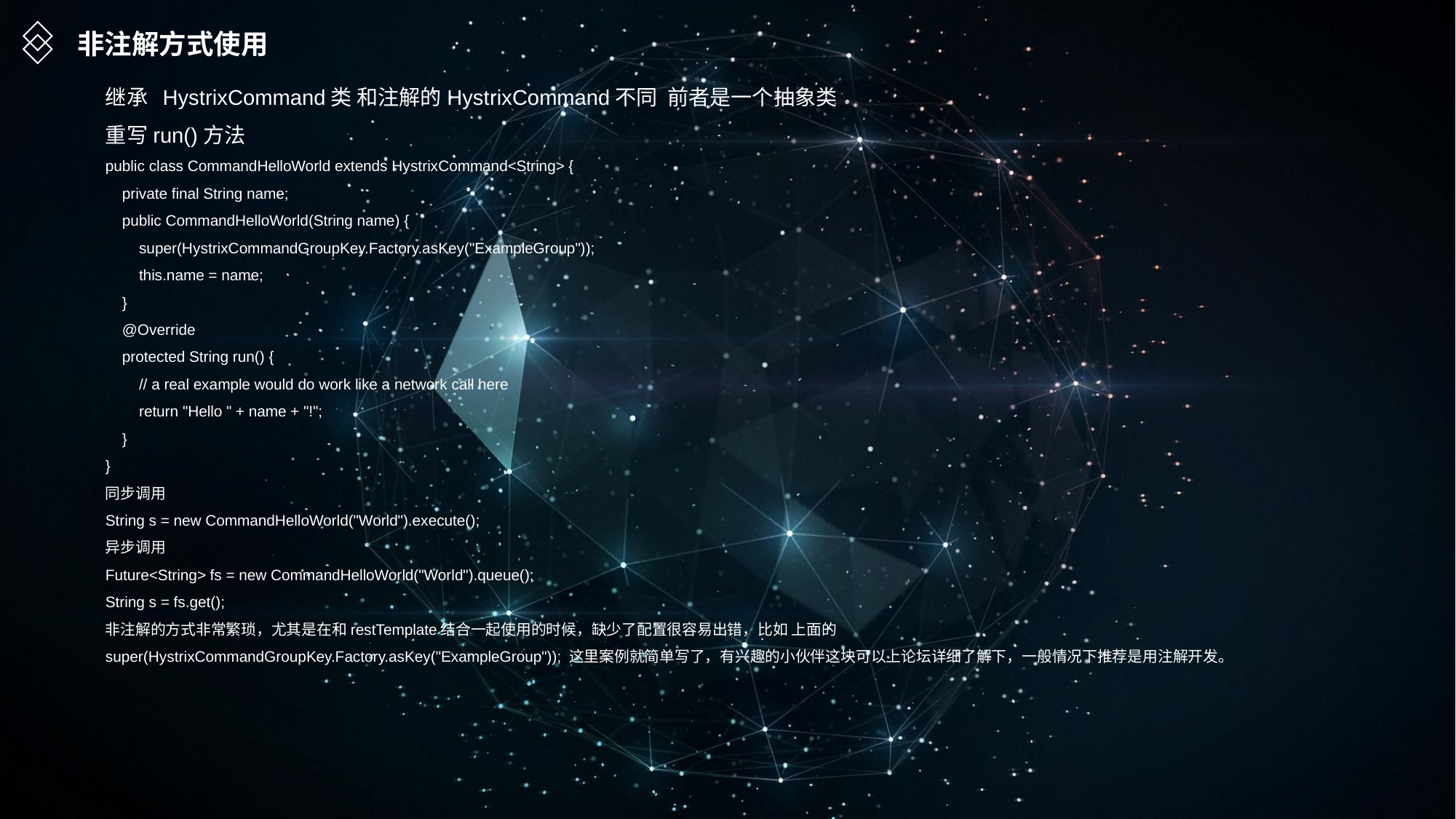

非注解方式使用
继承  HystrixCommand类 和注解的HystrixCommand不同  前者是一个抽象类
重写run()方法
public class CommandHelloWorld extends HystrixCommand<String> {
    private final String name;
    public CommandHelloWorld(String name) {
        super(HystrixCommandGroupKey.Factory.asKey("ExampleGroup"));
        this.name = name;
    }
    @Override
    protected String run() {
        // a real example would do work like a network call here
        return "Hello " + name + "!";
    }
}
同步调用
String s = new CommandHelloWorld("World").execute();
异步调用
Future<String> fs = new CommandHelloWorld("World").queue();
String s = fs.get();
非注解的方式非常繁琐，尤其是在和restTemplate结合一起使用的时候，缺少了配置很容易出错，比如 上面的super(HystrixCommandGroupKey.Factory.asKey("ExampleGroup")); 这里案例就简单写了，有兴趣的小伙伴这块可以上论坛详细了解下，一般情况下推荐是用注解开发。